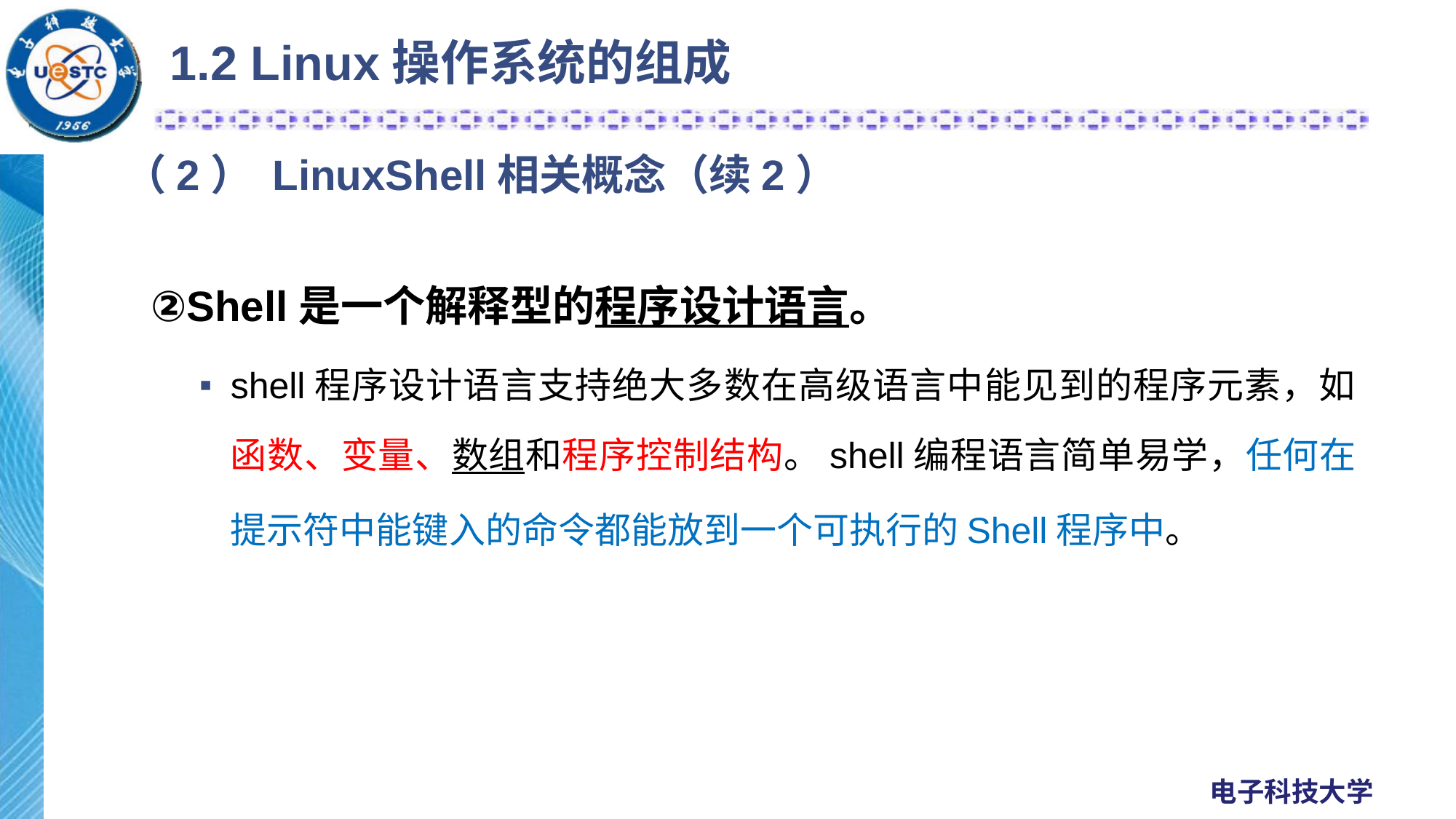

1.2 Linux操作系统的组成
（2） LinuxShell相关概念（续2）
②Shell是一个解释型的程序设计语言。
shell程序设计语言支持绝大多数在高级语言中能见到的程序元素，如函数、变量、数组和程序控制结构。shell编程语言简单易学，任何在提示符中能键入的命令都能放到一个可执行的Shell程序中。